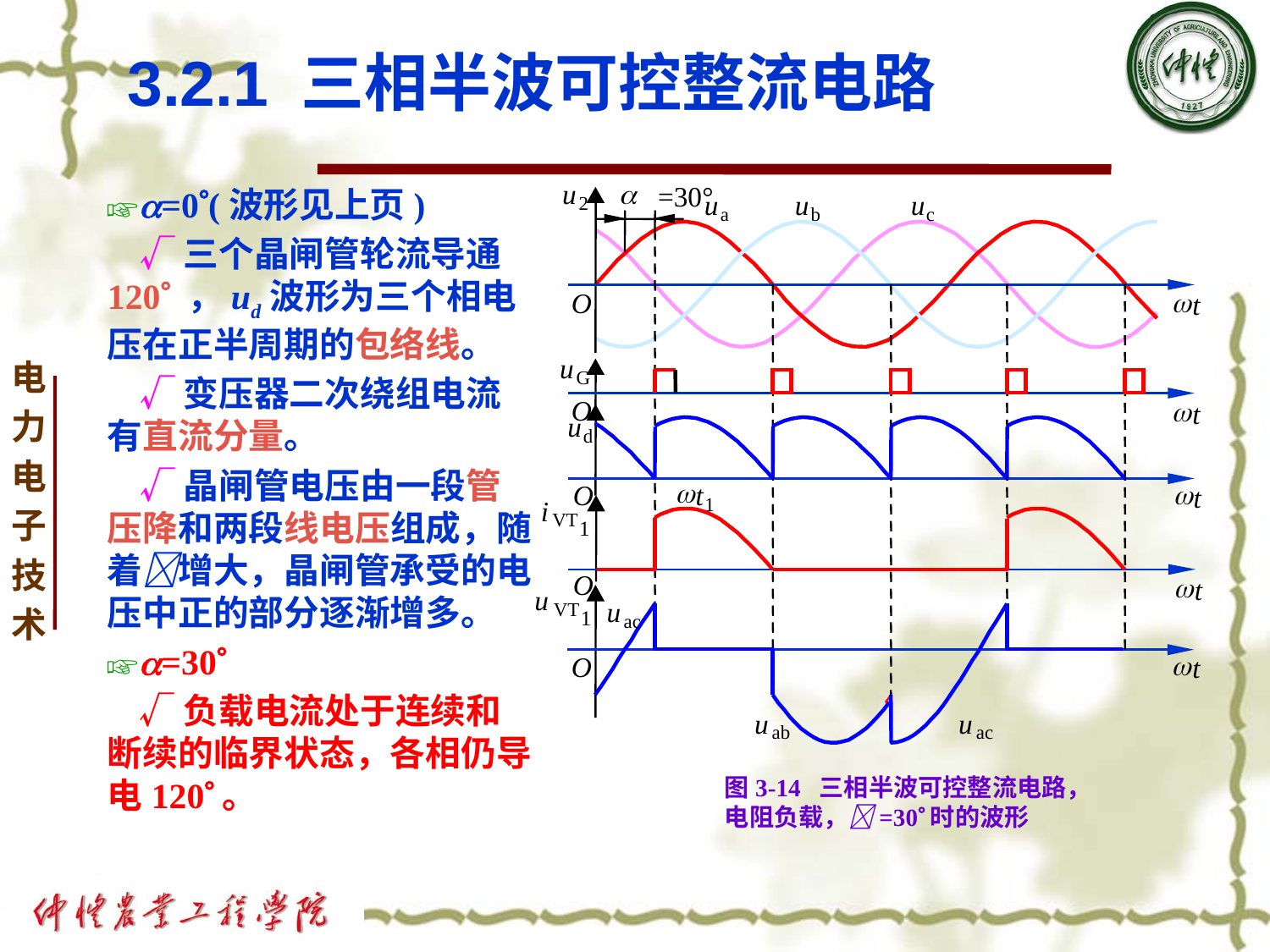

# 3.2.1 三相半波可控整流电路
☞α=0°(波形见上页)
    √三个晶闸管轮流导通120° ，ud波形为三个相电压在正半周期的包络线。
    √变压器二次绕组电流有直流分量。
    √晶闸管电压由一段管压降和两段线电压组成，随着α增大，晶闸管承受的电压中正的部分逐渐增多。
☞α=30°
    √负载电流处于连续和断续的临界状态，各相仍导电120°。
α
u
=30°

u
u
u
2

a
b
c

ω
O
t

u

G

O
ω
t

u

d

ω
ω
O
t

t

1
i

VT

1

O

ω

t
u

u
VT

1

ac

ω
O

t

u
u

ab
ac

图3-14  三相半波可控整流电路，电阻负载，α=30°时的波形